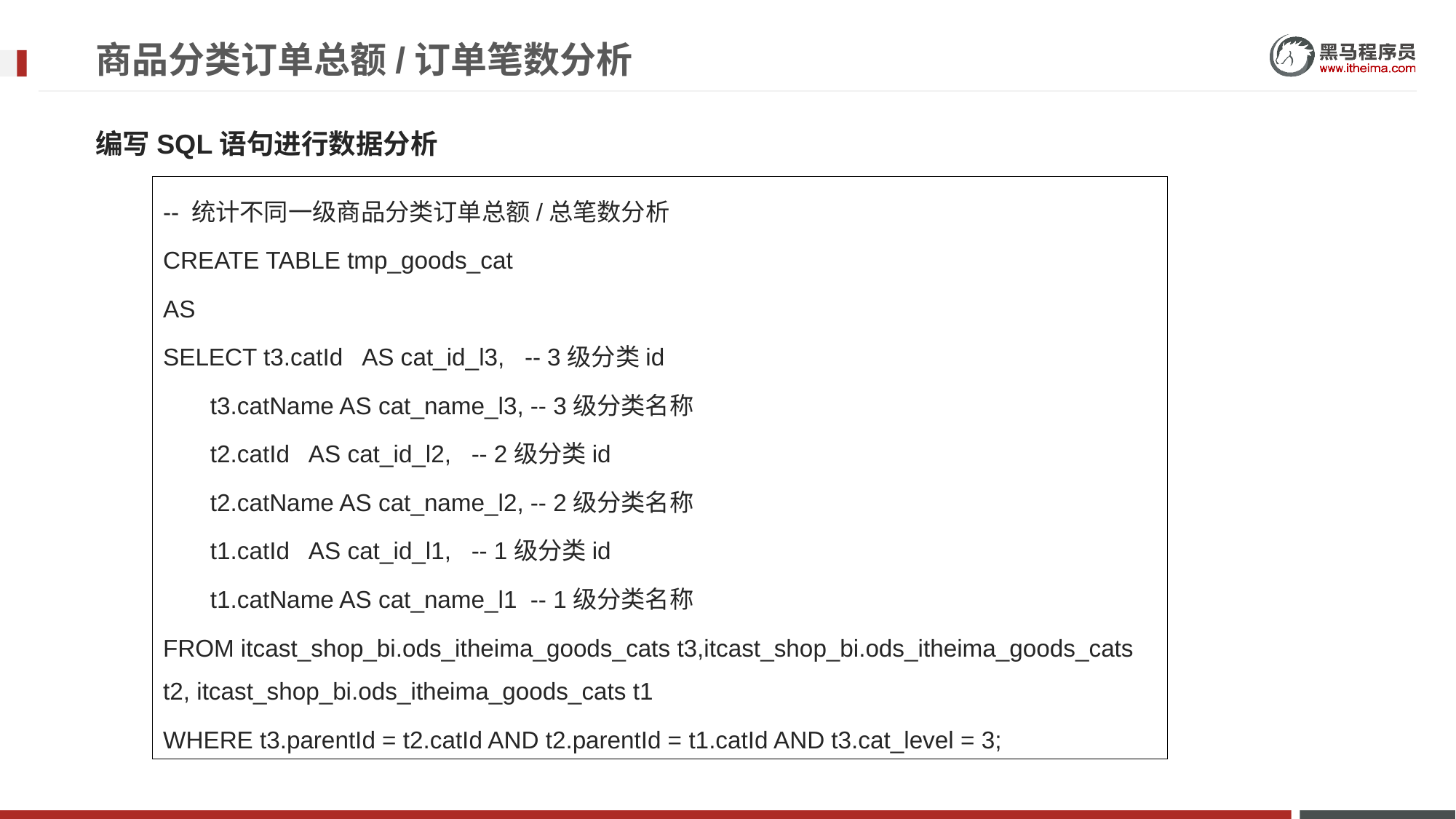

# 商品分类订单总额/订单笔数分析
编写SQL语句进行数据分析
-- 统计不同一级商品分类订单总额/总笔数分析
CREATE TABLE tmp_goods_cat
AS
SELECT t3.catId   AS cat_id_l3,   -- 3级分类id
       t3.catName AS cat_name_l3, -- 3级分类名称
       t2.catId   AS cat_id_l2,   -- 2级分类id
       t2.catName AS cat_name_l2, -- 2级分类名称
       t1.catId   AS cat_id_l1,   -- 1级分类id
       t1.catName AS cat_name_l1  -- 1级分类名称
FROM itcast_shop_bi.ods_itheima_goods_cats t3,itcast_shop_bi.ods_itheima_goods_cats t2, itcast_shop_bi.ods_itheima_goods_cats t1
WHERE t3.parentId = t2.catId AND t2.parentId = t1.catId AND t3.cat_level = 3;